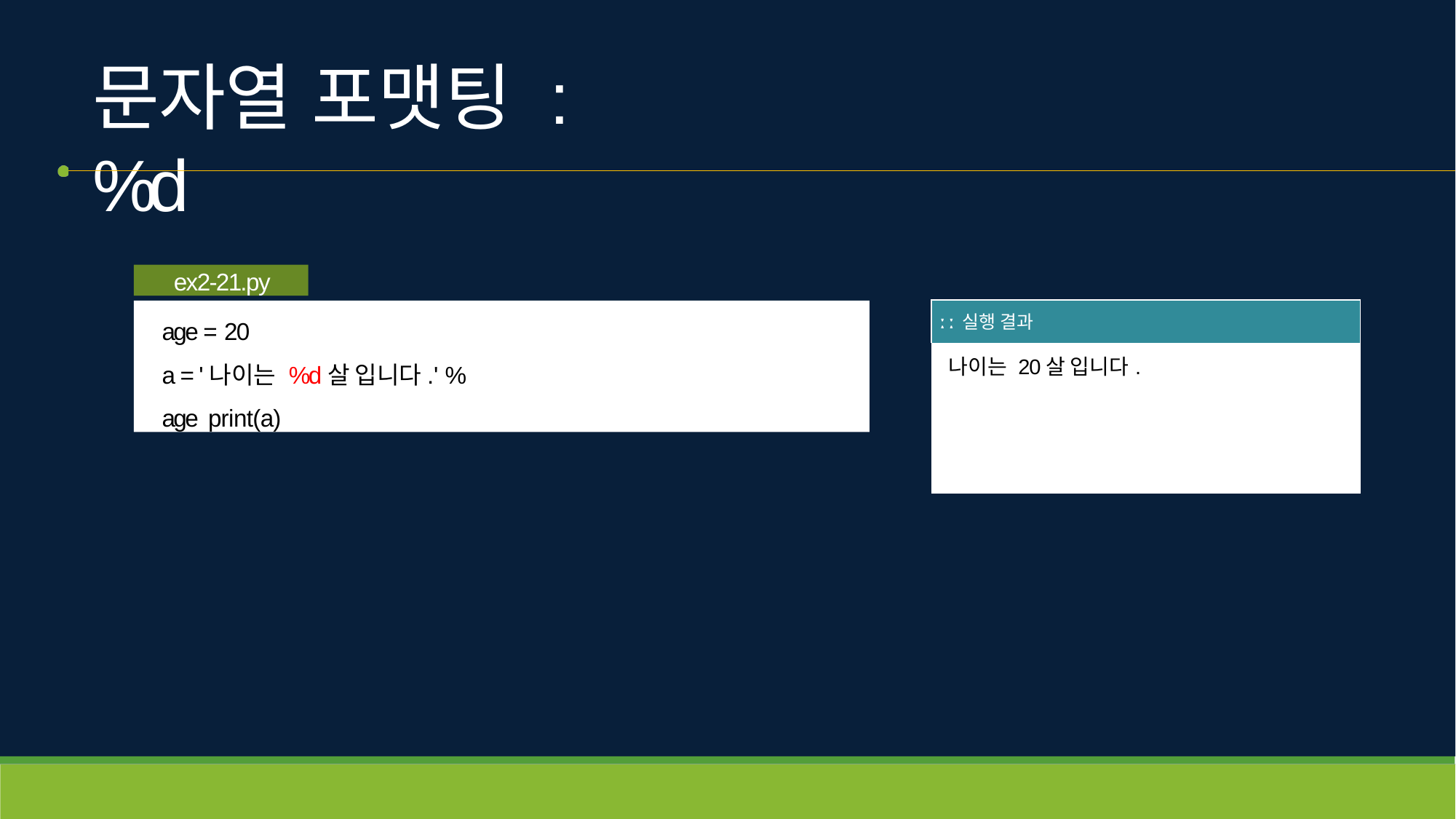

# 문자열 포맷팅 : %d

ex2-21.py
| ː ː 실행 결과 |
| --- |
| 나이는 20살 입니다. |
age = 20
a = '나이는 %d살 입니다.' % age  print(a)